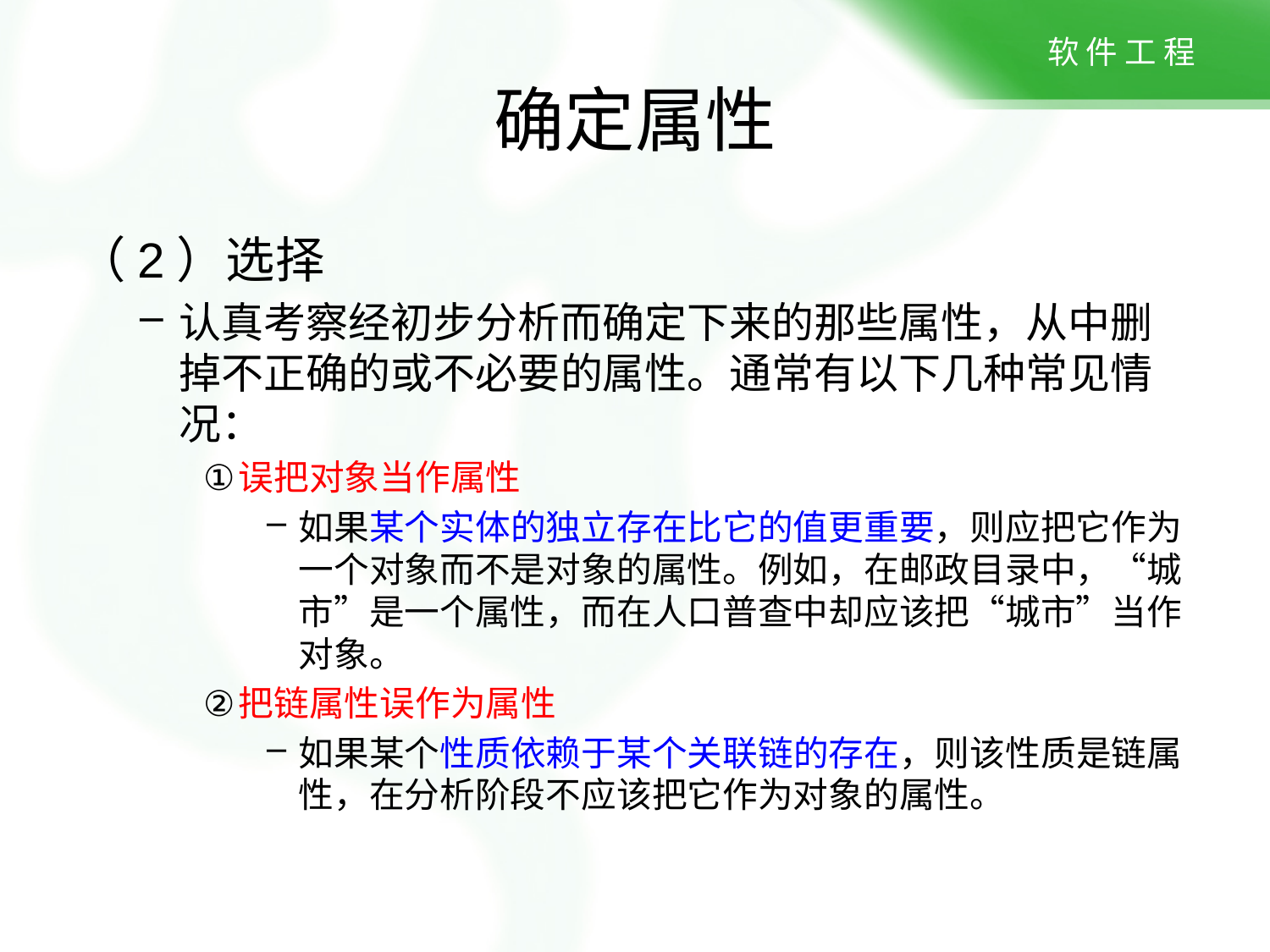

# 确定属性
（2）选择
认真考察经初步分析而确定下来的那些属性，从中删掉不正确的或不必要的属性。通常有以下几种常见情况：
误把对象当作属性
如果某个实体的独立存在比它的值更重要，则应把它作为一个对象而不是对象的属性。例如，在邮政目录中，“城市”是一个属性，而在人口普查中却应该把“城市”当作对象。
把链属性误作为属性
如果某个性质依赖于某个关联链的存在，则该性质是链属性，在分析阶段不应该把它作为对象的属性。